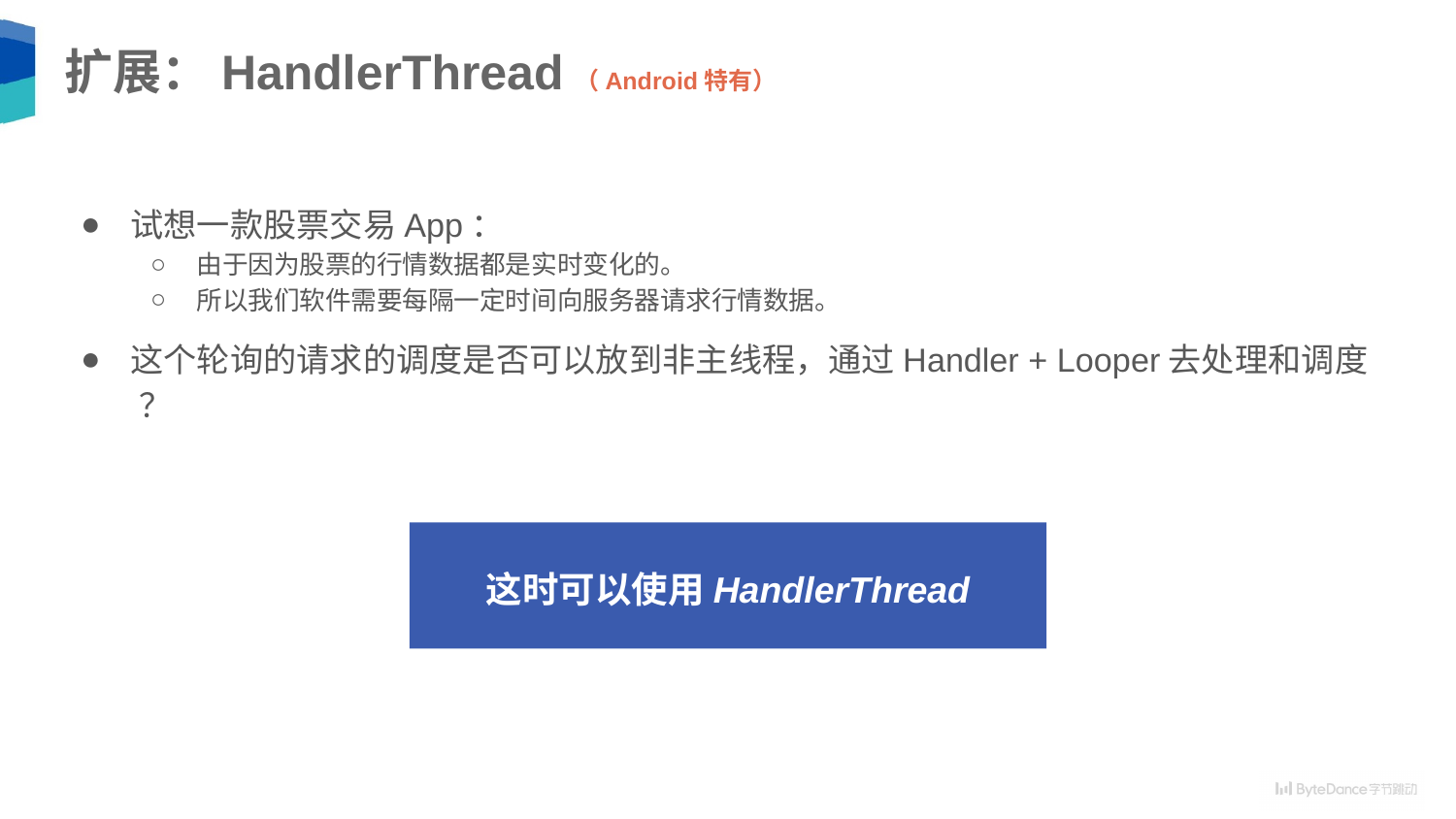

# 扩展：HandlerThread（Android特有）
试想一款股票交易App：
由于因为股票的行情数据都是实时变化的。
所以我们软件需要每隔一定时间向服务器请求行情数据。
这个轮询的请求的调度是否可以放到非主线程，通过Handler + Looper去处理和调度 ？
这时可以使用HandlerThread